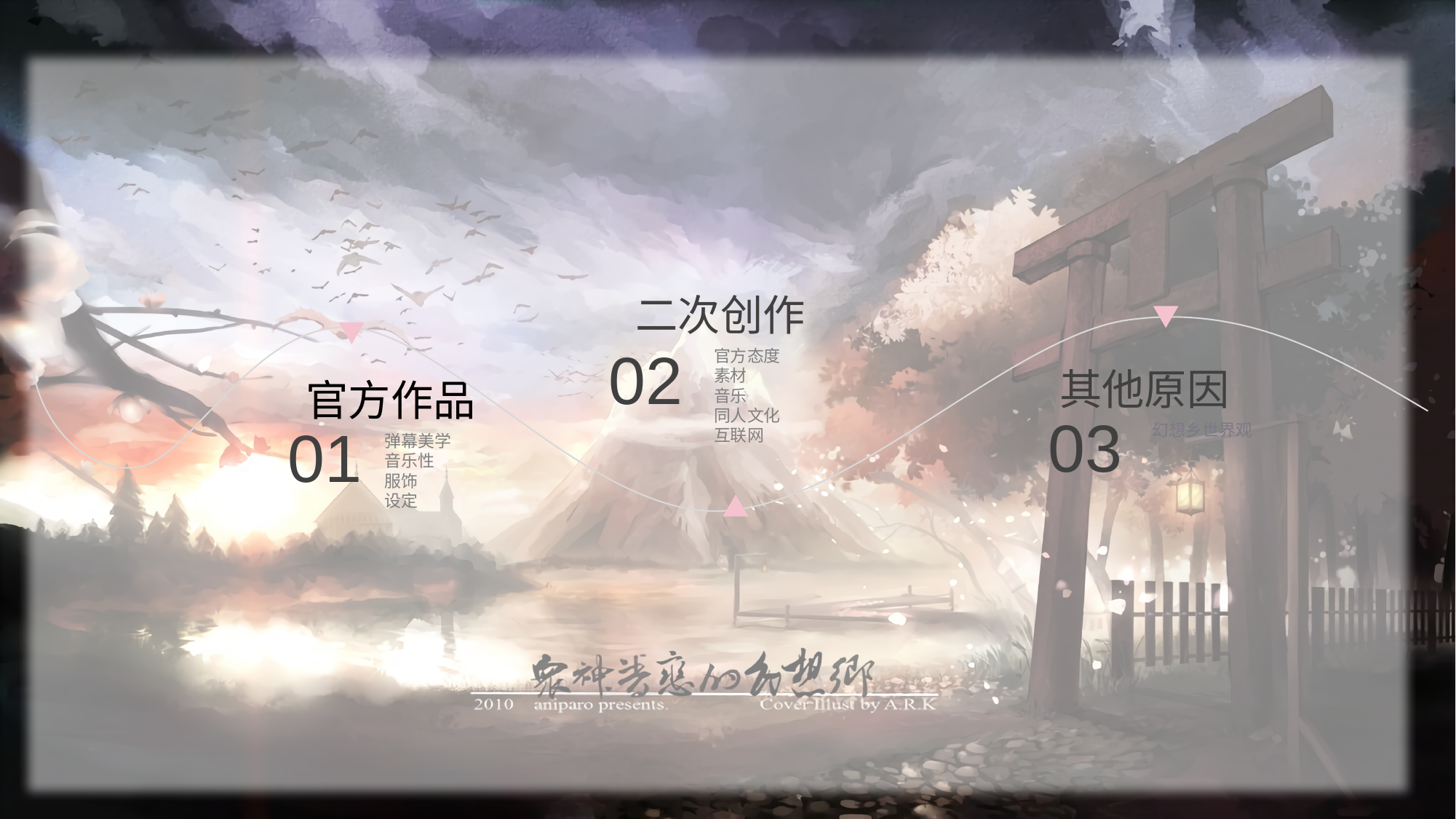

二次创作

02
官方态度
素材
音乐
同人文化
互联网
其他原因
官方作品
01
弹幕美学
音乐性
服饰
设定
03
幻想乡世界观